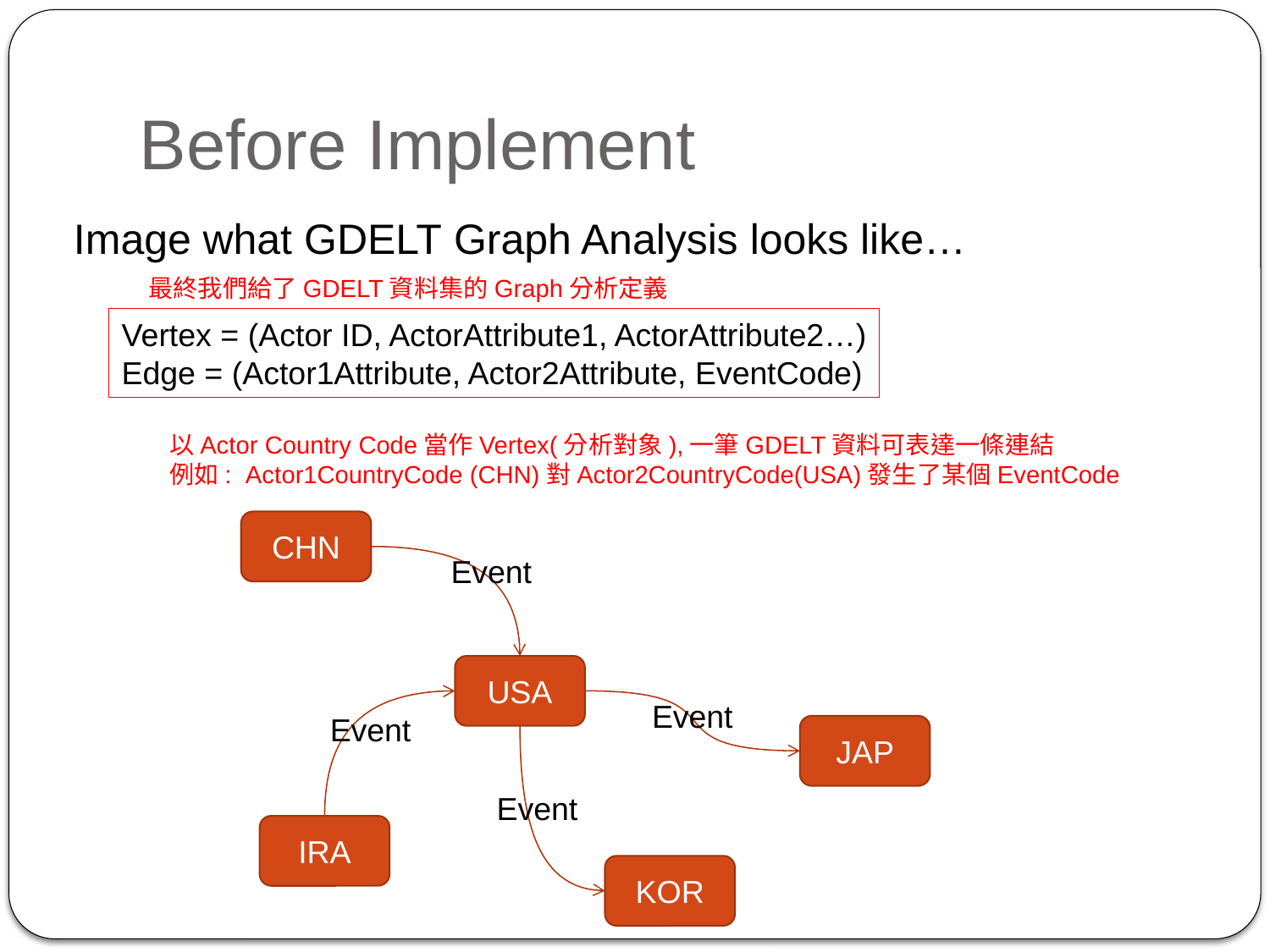

# Before Implement
Image what GDELT Graph Analysis looks like…
最終我們給了GDELT資料集的Graph分析定義
Vertex = (Actor ID, ActorAttribute1, ActorAttribute2…)
Edge = (Actor1Attribute, Actor2Attribute, EventCode)
以Actor Country Code當作Vertex(分析對象),一筆GDELT資料可表達一條連結
例如:  Actor1CountryCode (CHN)對Actor2CountryCode(USA)發生了某個EventCode
CHN
Event
USA
Event
Event
JAP
Event
IRA
KOR